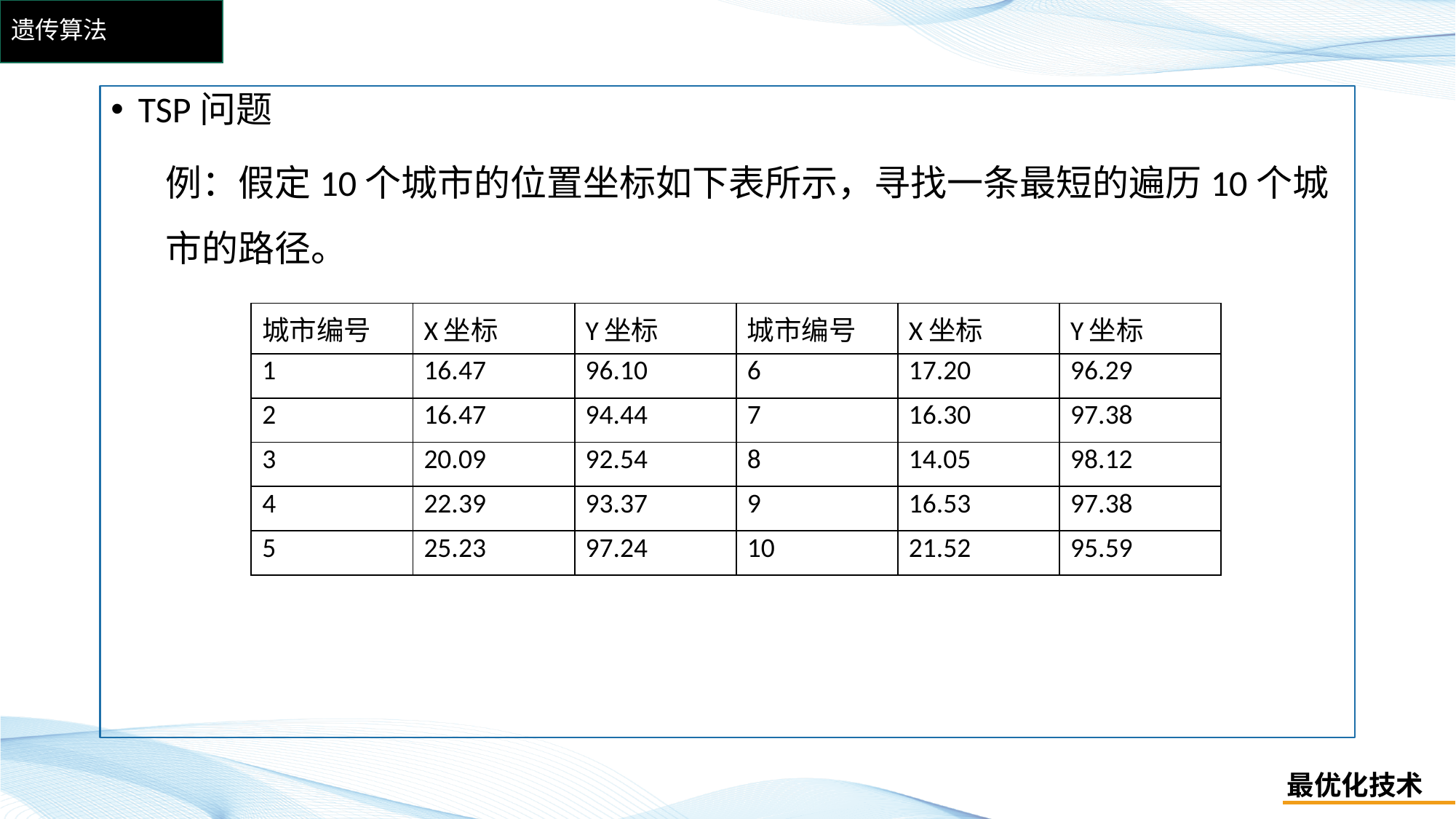

# 遗传算法
TSP问题
例：假定10个城市的位置坐标如下表所示，寻找一条最短的遍历10个城市的路径。
| 城市编号 | X坐标 | Y坐标 | 城市编号 | X坐标 | Y坐标 |
| --- | --- | --- | --- | --- | --- |
| 1 | 16.47 | 96.10 | 6 | 17.20 | 96.29 |
| 2 | 16.47 | 94.44 | 7 | 16.30 | 97.38 |
| 3 | 20.09 | 92.54 | 8 | 14.05 | 98.12 |
| 4 | 22.39 | 93.37 | 9 | 16.53 | 97.38 |
| 5 | 25.23 | 97.24 | 10 | 21.52 | 95.59 |